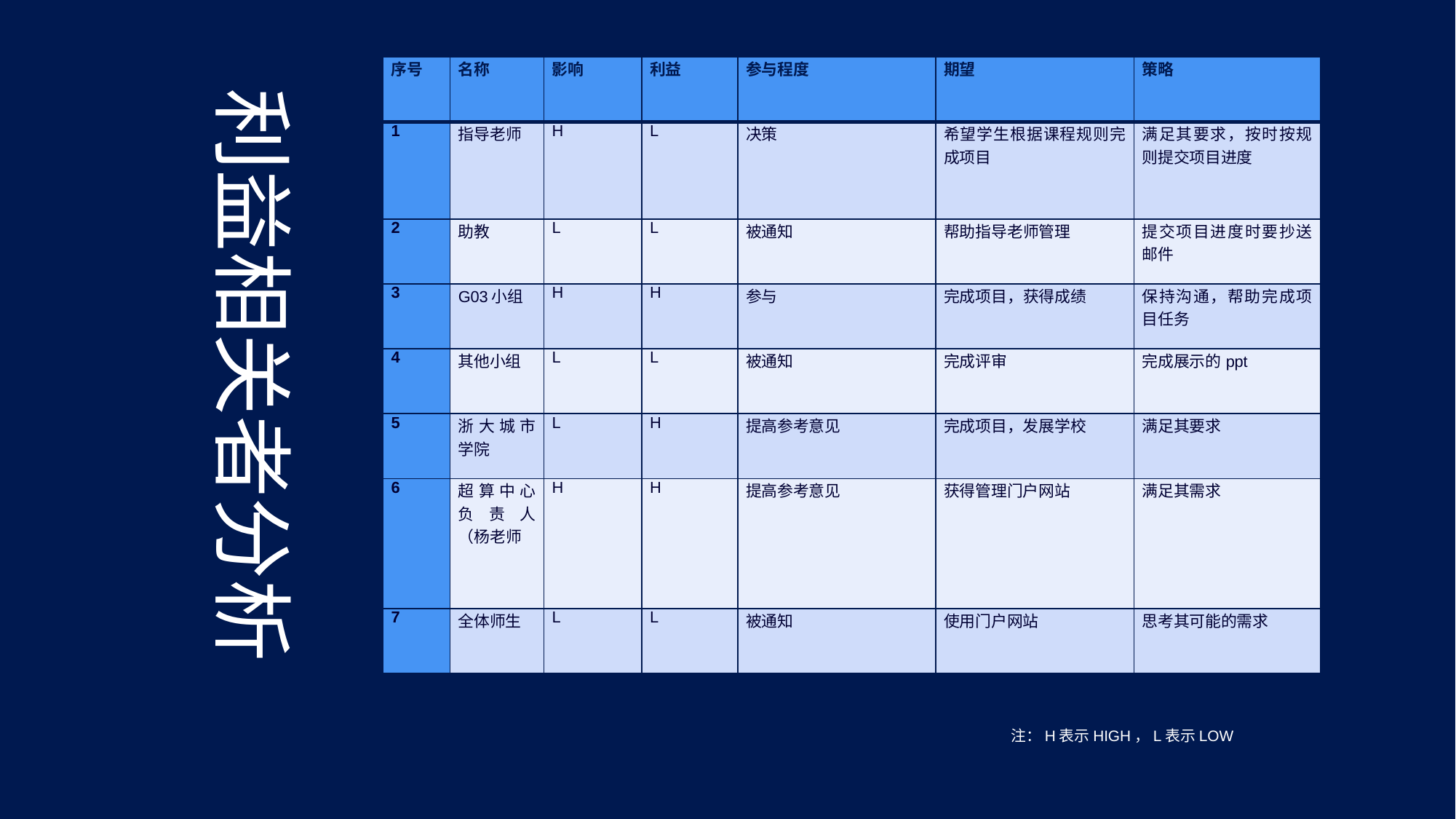

| 序号 | 名称 | 影响 | 利益 | 参与程度 | 期望 | 策略 |
| --- | --- | --- | --- | --- | --- | --- |
| 1 | 指导老师 | H | L | 决策 | 希望学生根据课程规则完成项目 | 满足其要求，按时按规则提交项目进度 |
| 2 | 助教 | L | L | 被通知 | 帮助指导老师管理 | 提交项目进度时要抄送邮件 |
| 3 | G03小组 | H | H | 参与 | 完成项目，获得成绩 | 保持沟通，帮助完成项目任务 |
| 4 | 其他小组 | L | L | 被通知 | 完成评审 | 完成展示的ppt |
| 5 | 浙大城市学院 | L | H | 提高参考意见 | 完成项目，发展学校 | 满足其要求 |
| 6 | 超算中心负责人（杨老师 | H | H | 提高参考意见 | 获得管理门户网站 | 满足其需求 |
| 7 | 全体师生 | L | L | 被通知 | 使用门户网站 | 思考其可能的需求 |
利益相关者分析
注：H表示HIGH，L表示LOW